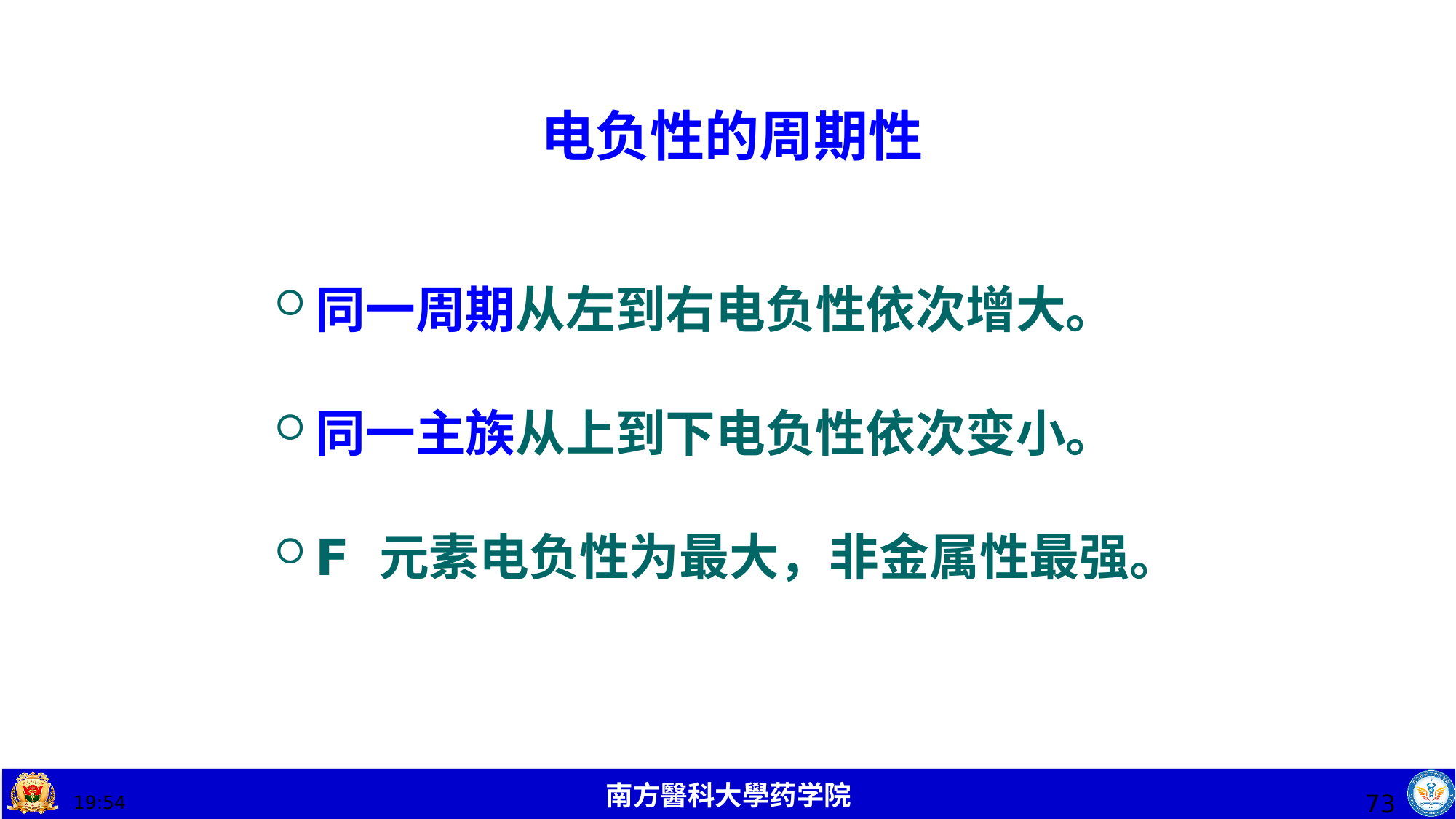

# 电负性的周期性
同一周期从左到右电负性依次增大。
同一主族从上到下电负性依次变小。
F 元素电负性为最大，非金属性最强。
73
19:54